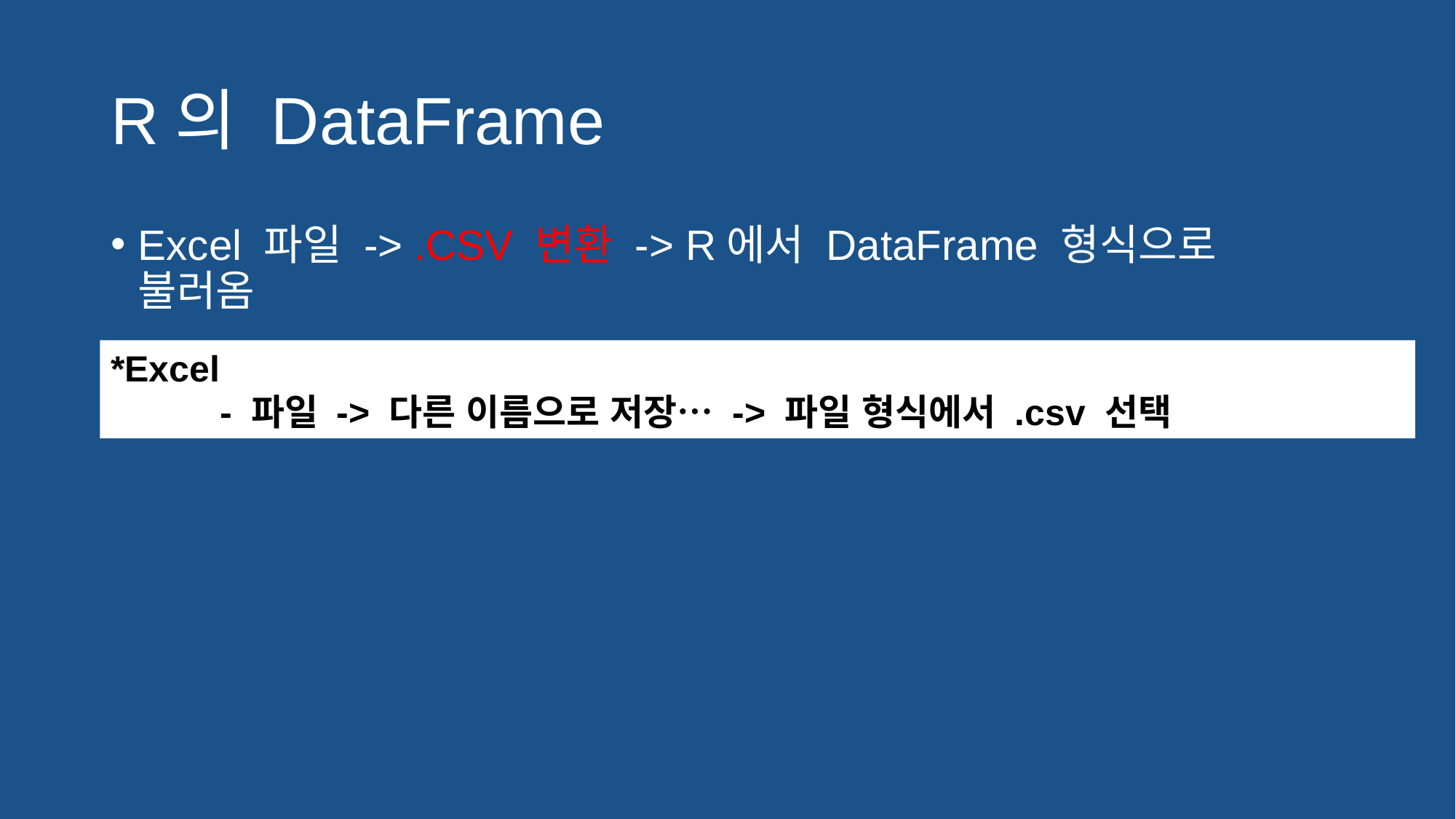

# R의 DataFrame
Excel 파일 -> .CSV 변환 -> R에서 DataFrame 형식으로 불러옴
*Excel
	- 파일 -> 다른 이름으로 저장… -> 파일 형식에서 .csv 선택